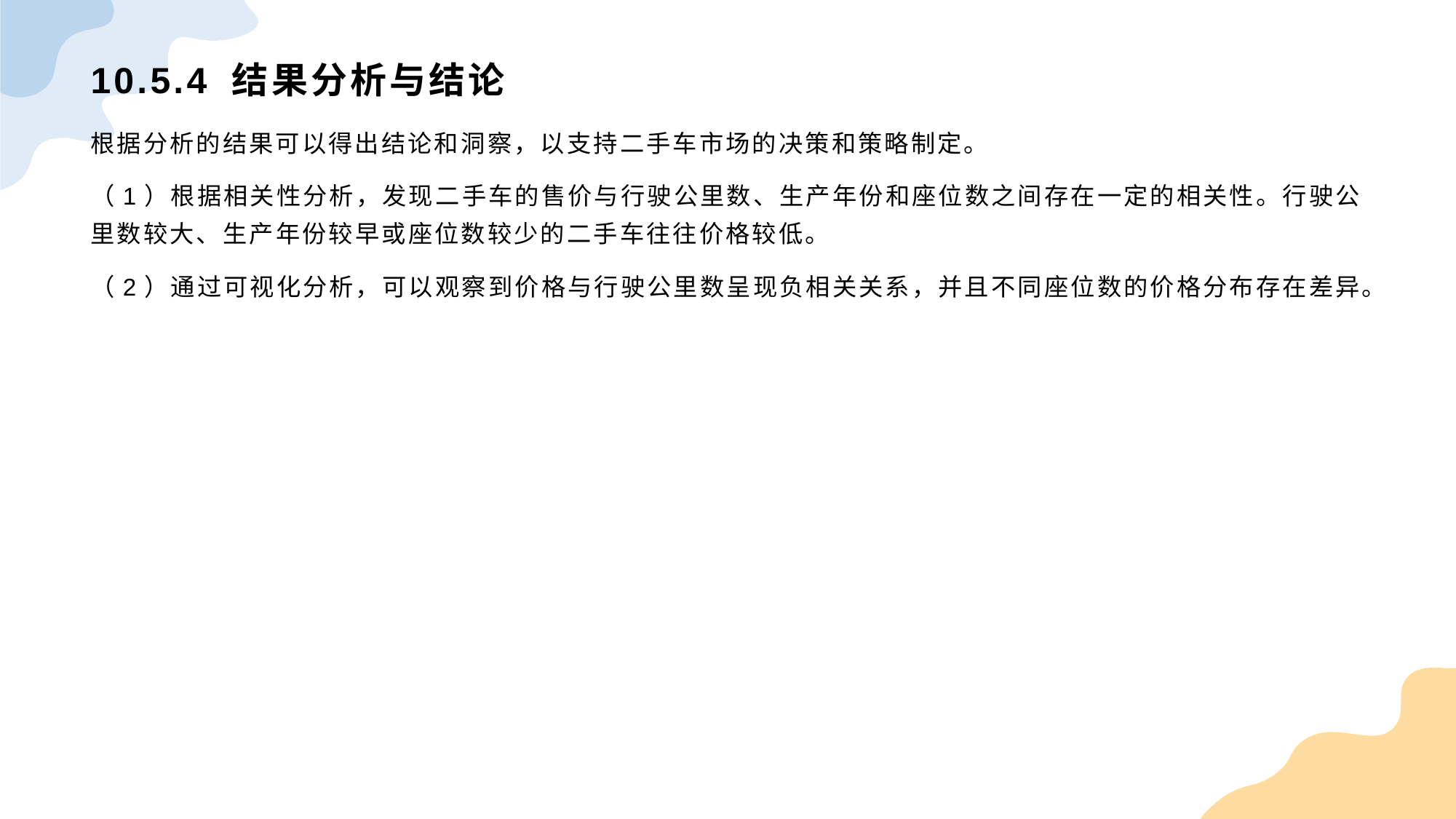

# 10.5.4 结果分析与结论
根据分析的结果可以得出结论和洞察，以支持二手车市场的决策和策略制定。
（1）根据相关性分析，发现二手车的售价与行驶公里数、生产年份和座位数之间存在一定的相关性。行驶公里数较大、生产年份较早或座位数较少的二手车往往价格较低。
（2）通过可视化分析，可以观察到价格与行驶公里数呈现负相关关系，并且不同座位数的价格分布存在差异。